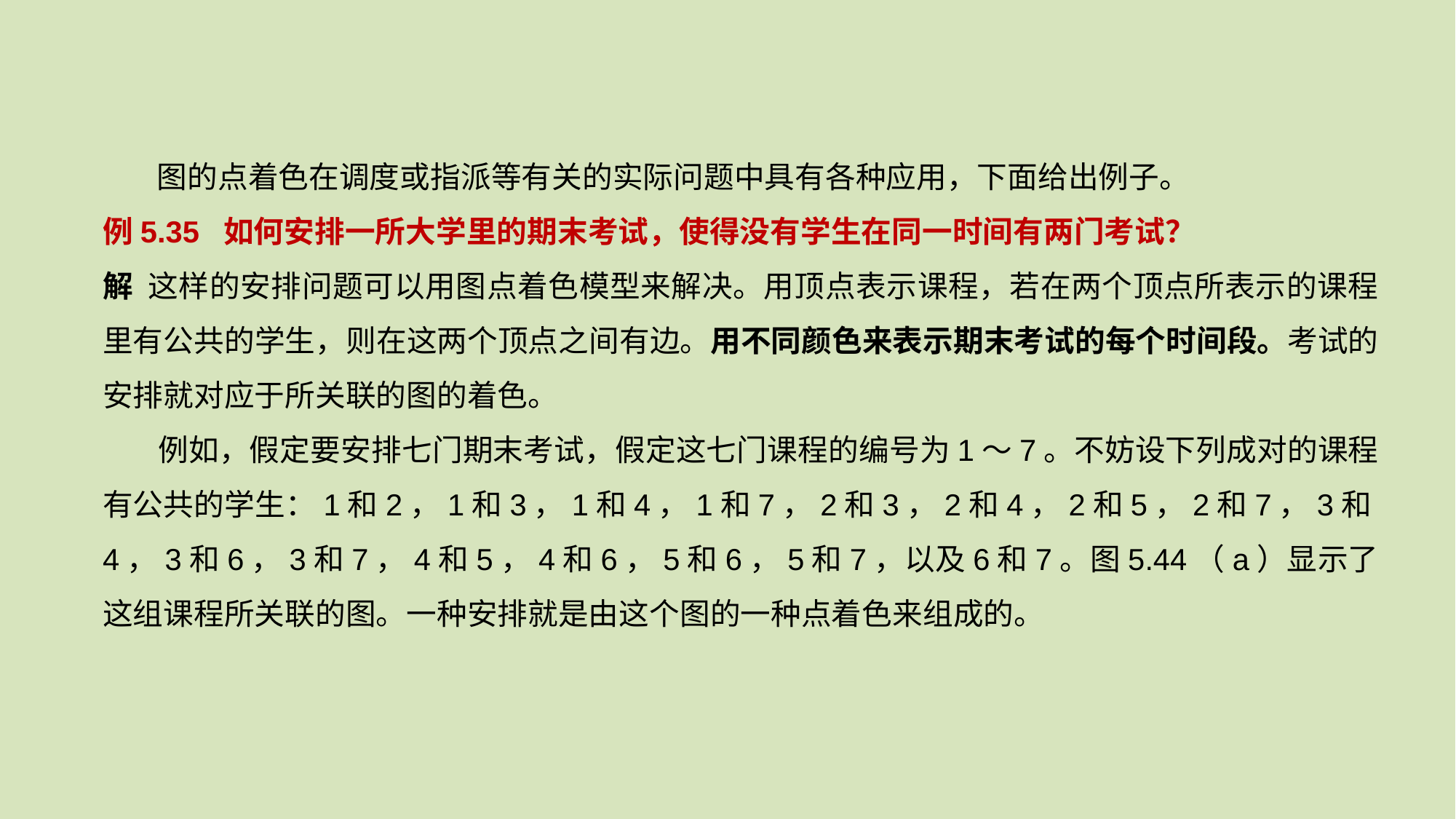

图的点着色在调度或指派等有关的实际问题中具有各种应用，下面给出例子。
例5.35  如何安排一所大学里的期末考试，使得没有学生在同一时间有两门考试？
解  这样的安排问题可以用图点着色模型来解决。用顶点表示课程，若在两个顶点所表示的课程里有公共的学生，则在这两个顶点之间有边。用不同颜色来表示期末考试的每个时间段。考试的安排就对应于所关联的图的着色。
       例如，假定要安排七门期末考试，假定这七门课程的编号为1～7。不妨设下列成对的课程有公共的学生：1和2，1和3，1和4，1和7，2和3，2和4，2和5，2和7，3和4，3和6，3和7，4和5，4和6，5和6，5和7，以及6和7。图5.44（a）显示了这组课程所关联的图。一种安排就是由这个图的一种点着色来组成的。